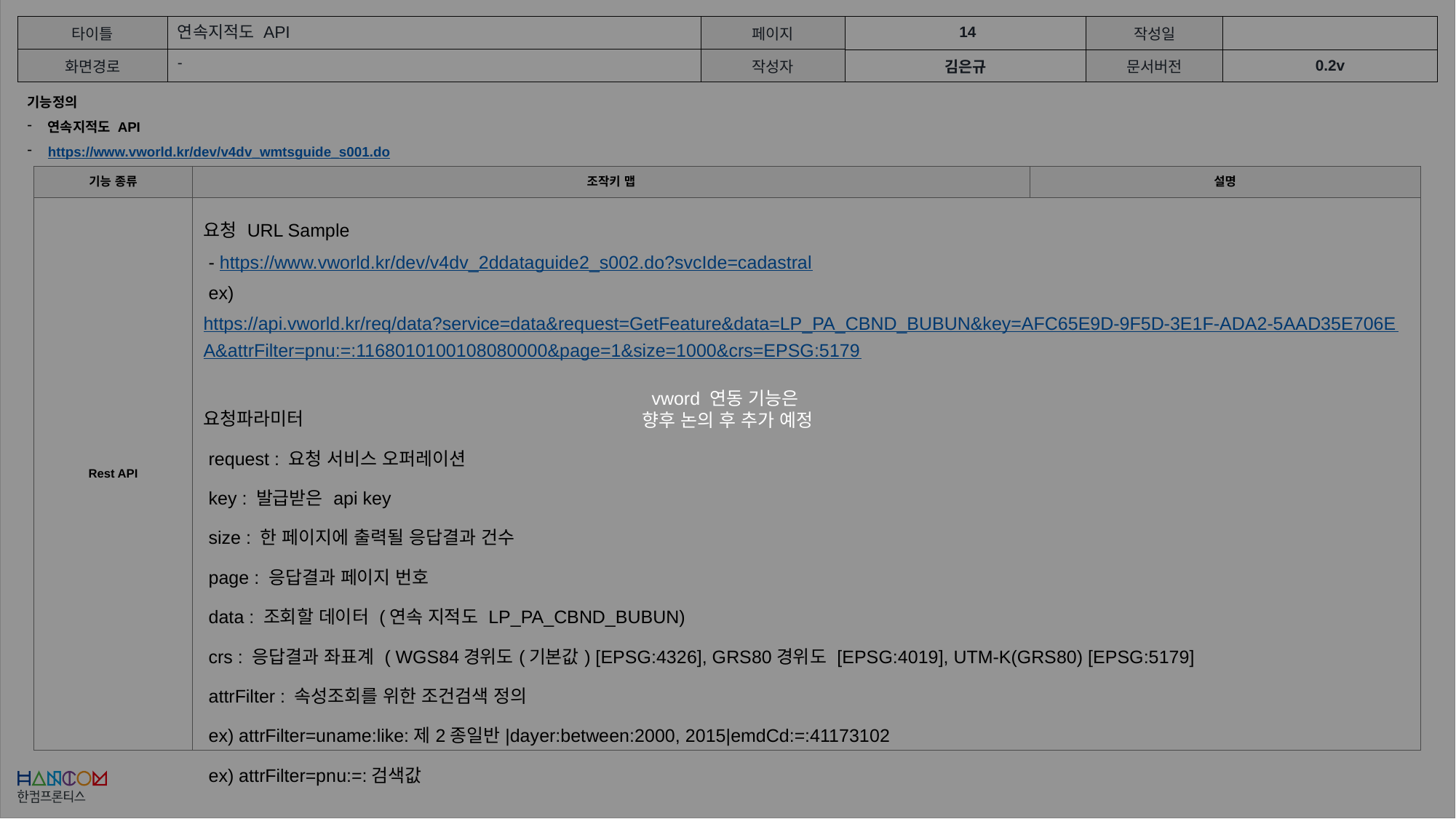

vword 연동 기능은
향후 논의 후 추가 예정
연속지적도 API
-
기능정의
연속지적도 API
https://www.vworld.kr/dev/v4dv_wmtsguide_s001.do

| 기능 종류 | 조작키 맵 | 설명 |
| --- | --- | --- |
| Rest API | 요청 URL Sample - https://www.vworld.kr/dev/v4dv\_2ddataguide2\_s002.do?svcIde=cadastral ex) https://api.vworld.kr/req/data?service=data&request=GetFeature&data=LP\_PA\_CBND\_BUBUN&key=AFC65E9D-9F5D-3E1F-ADA2-5AAD35E706EA&attrFilter=pnu:=:1168010100108080000&page=1&size=1000&crs=EPSG:5179 요청파라미터 request : 요청 서비스 오퍼레이션 key : 발급받은 api key size : 한 페이지에 출력될 응답결과 건수 page : 응답결과 페이지 번호 data : 조회할 데이터 (연속 지적도 LP\_PA\_CBND\_BUBUN) crs : 응답결과 좌표계 ( WGS84경위도(기본값) [EPSG:4326], GRS80경위도 [EPSG:4019], UTM-K(GRS80) [EPSG:5179] attrFilter : 속성조회를 위한 조건검색 정의 ex) attrFilter=uname:like:제2종일반|dayer:between:2000, 2015|emdCd:=:41173102 ex) attrFilter=pnu:=:검색값 | W키를 누를 경우, 선택 모드가 됩니다. G키를 누를 경우, 이동 모드가 됩니다. R키를 누를 경우, 회전 모드가 됩니다. S키를 누를 경우, 크기 제어 모드가 됩니다. |